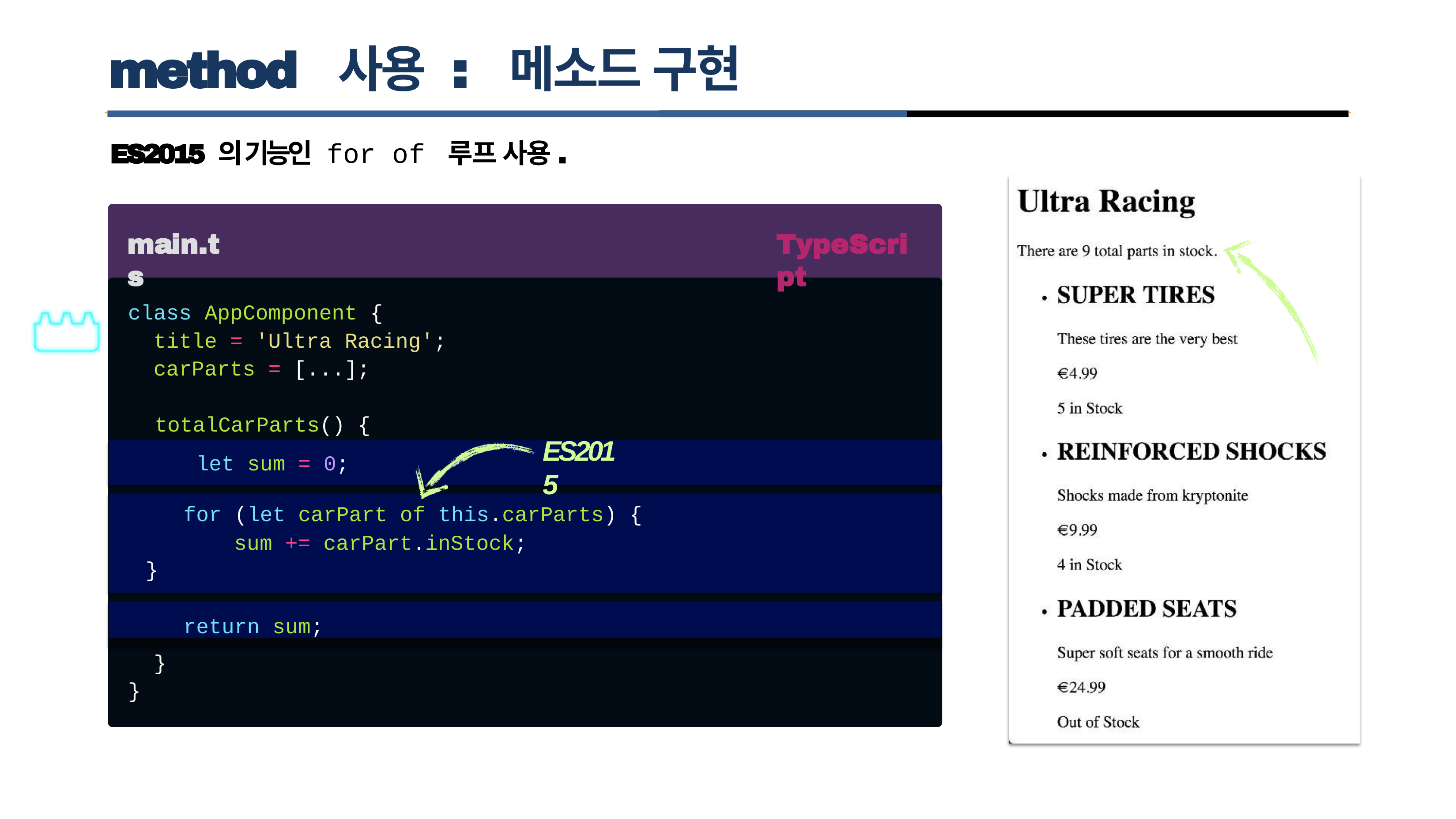

# method  사용 :  메소드 구현

ES2015 의 기능인 for of 루프 사용.

main.ts
TypeScript

class
AppComponent {

title = 'Ultra
Racing';
carParts = [...];
totalCarParts() {  let sum = 0;
ES2015

for (let carPart of this.carParts) {  sum += carPart.inStock;
}

return sum;
}
}